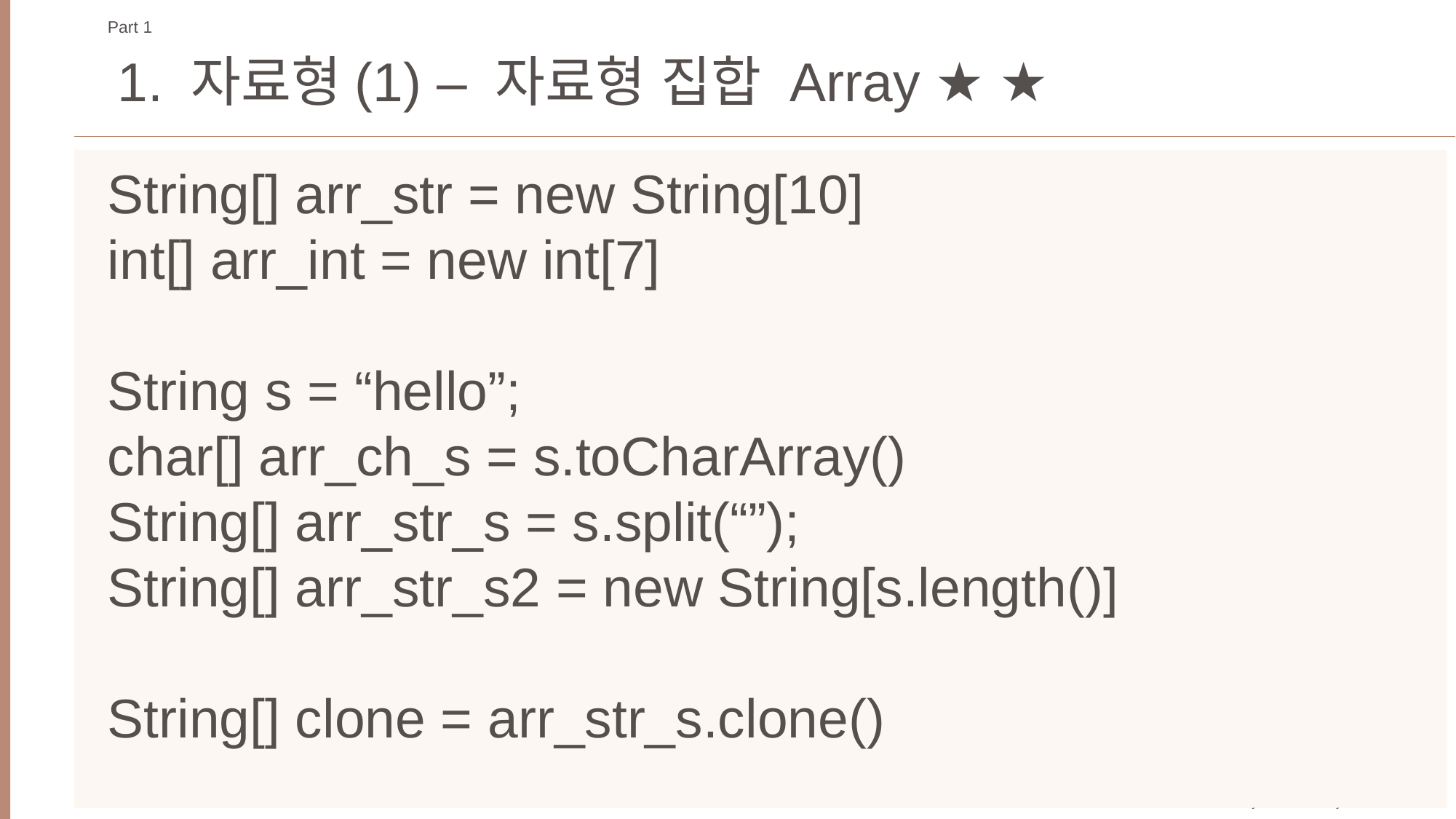

Part 1
1. 자료형(1) – 자료형 집합 Array ★ ★

String[] arr_str = new String[10]
int[] arr_int = new int[7]

String s = “hello”;
char[] arr_ch_s = s.toCharArray()
String[] arr_str_s = s.split(“”);
String[] arr_str_s2 = new String[s.length()]

String[] clone = arr_str_s.clone()